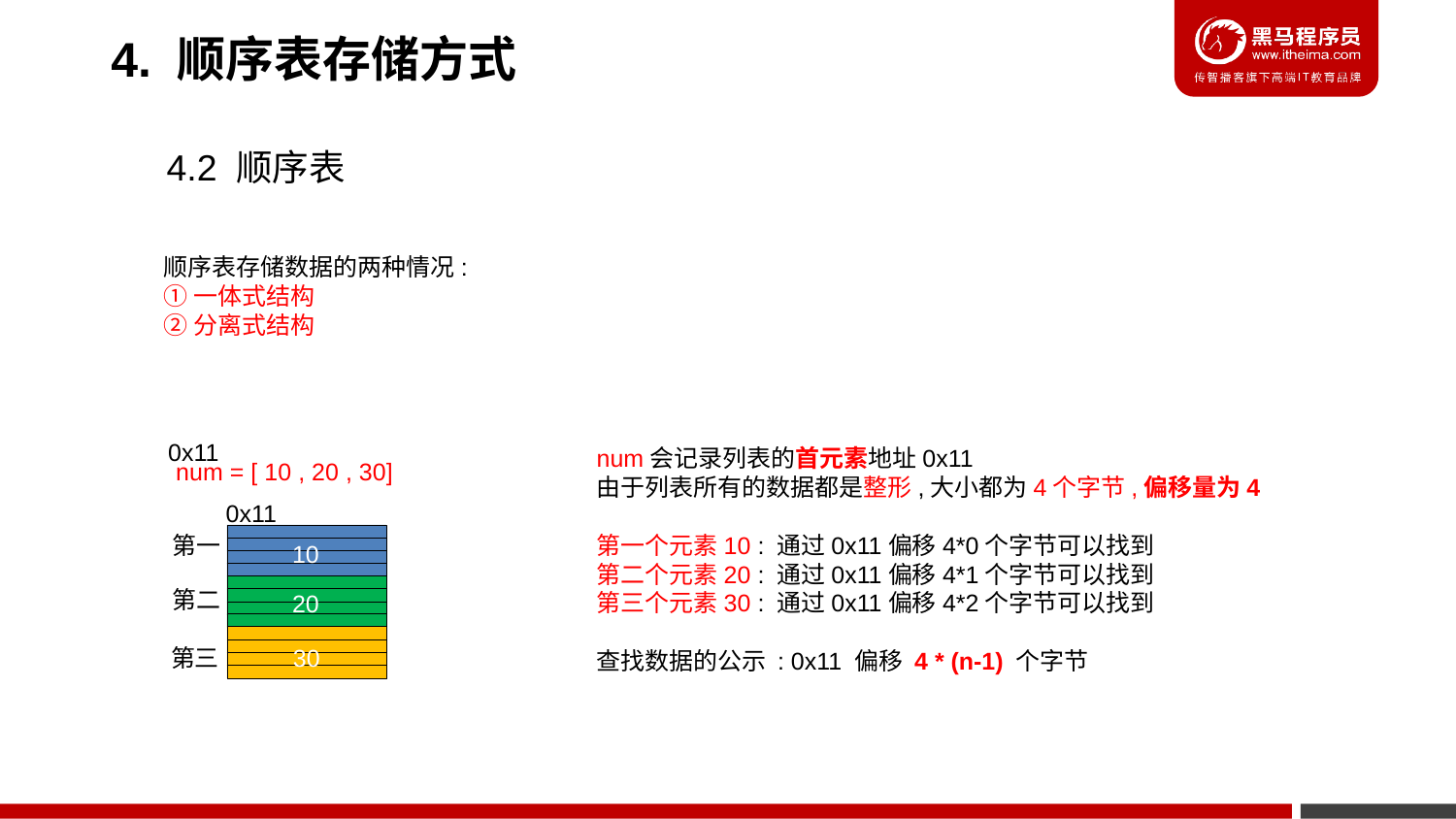

4. 顺序表存储方式
4.2 顺序表

顺序表存储数据的两种情况:
①一体式结构
②分离式结构
0x11
num会记录列表的首元素地址0x11
由于列表所有的数据都是整形,大小都为4个字节,偏移量为4

第一个元素10 : 通过0x11偏移4*0个字节可以找到
第二个元素20 : 通过0x11偏移4*1个字节可以找到
第三个元素30 : 通过0x11偏移4*2个字节可以找到

查找数据的公示 : 0x11 偏移 4 * (n-1) 个字节

num = [ 10 , 20 , 30]
0x11
第一

10

第二
20

第三
30